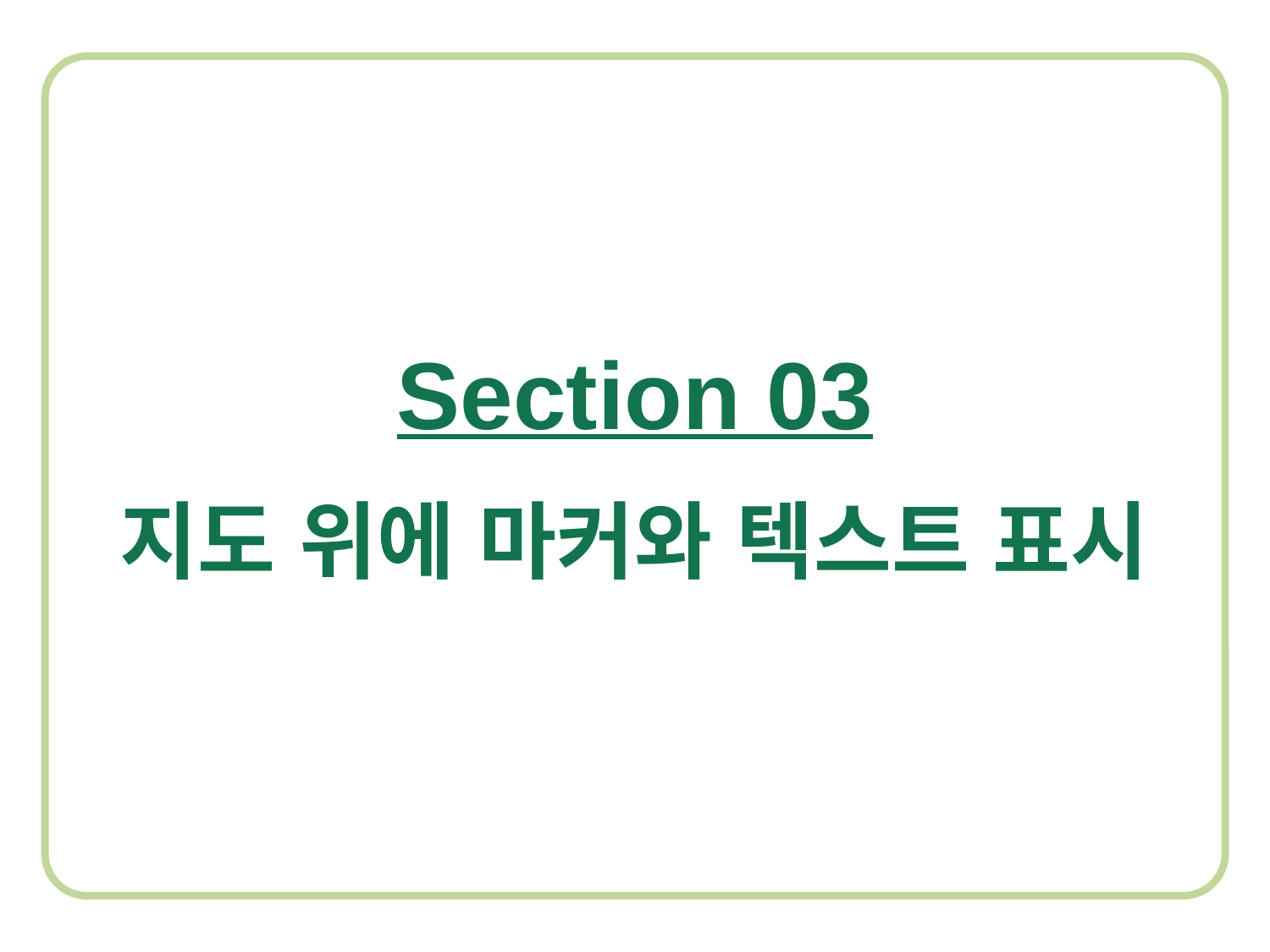

Section 03
지도 위에 마커와 텍스트 표시